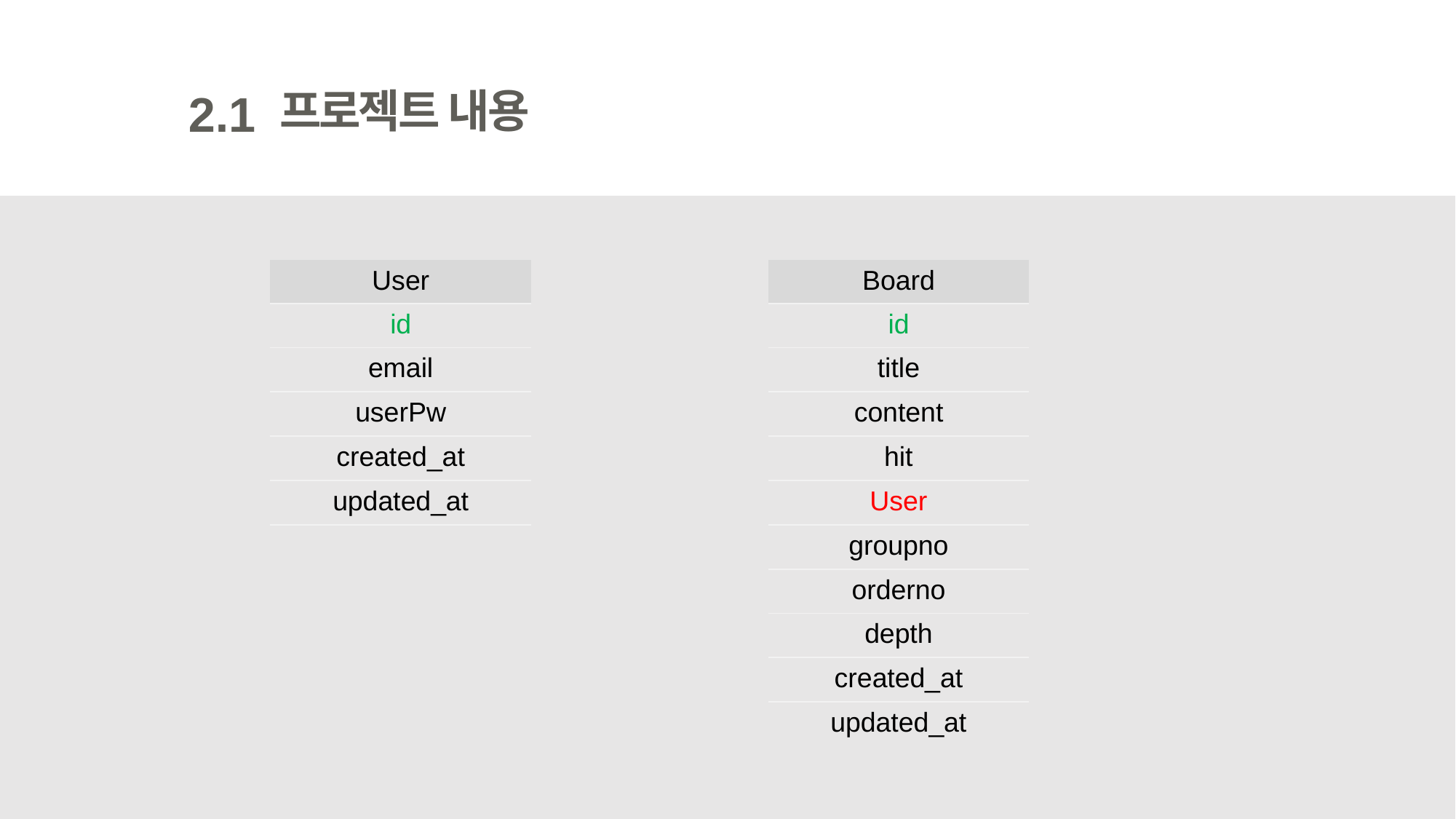

프로젝트 내용
2.1

| User |
| --- |
| id |
| email |
| userPw |
| created\_at |
| updated\_at |
| Board |
| --- |
| id |
| title |
| content |
| hit |
| User |
| groupno |
| orderno |
| depth |
| created\_at |
| updated\_at |